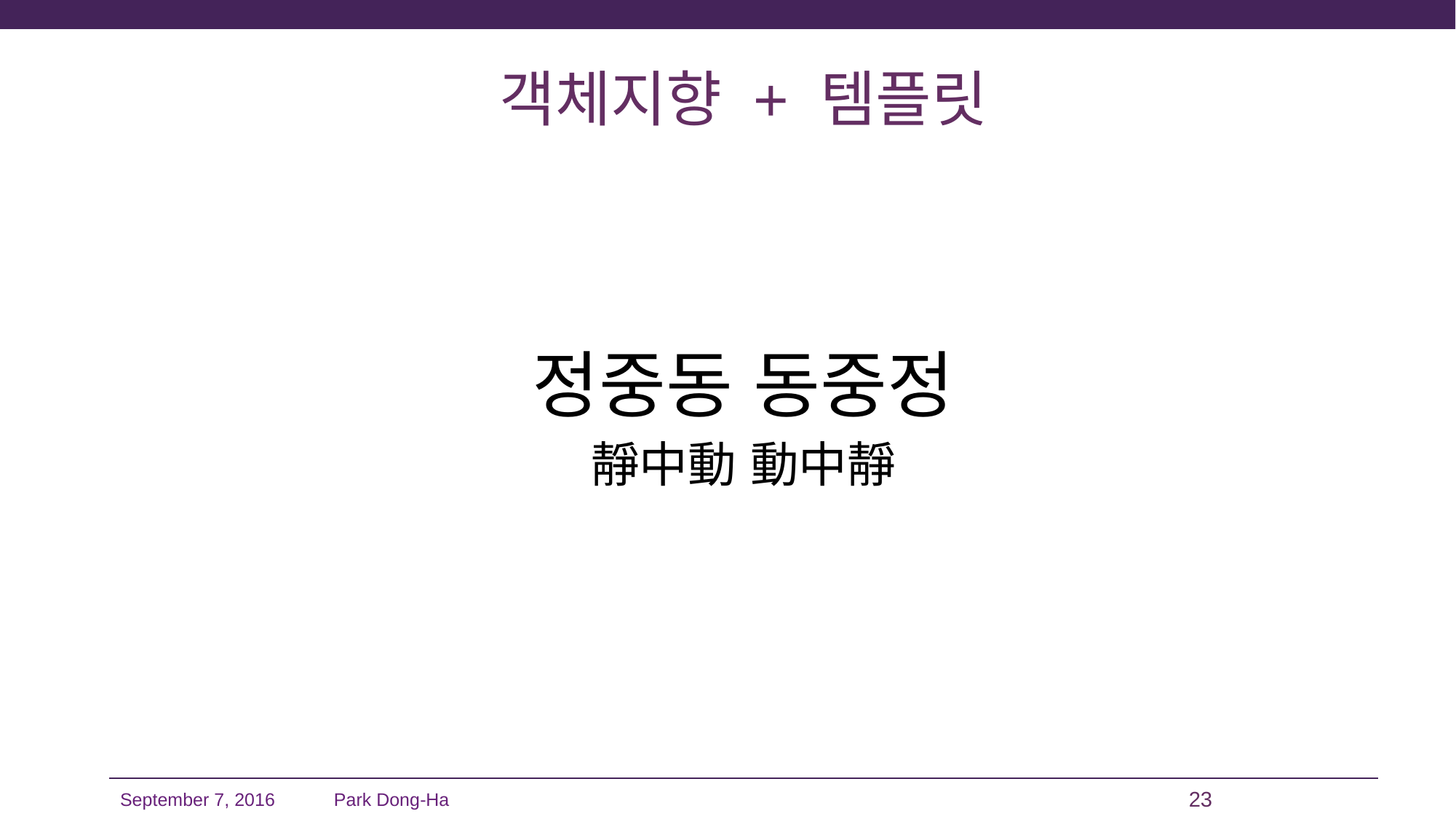

# 객체지향 + 템플릿
정중동 동중정
靜中動 動中靜
Park Dong-Ha
23